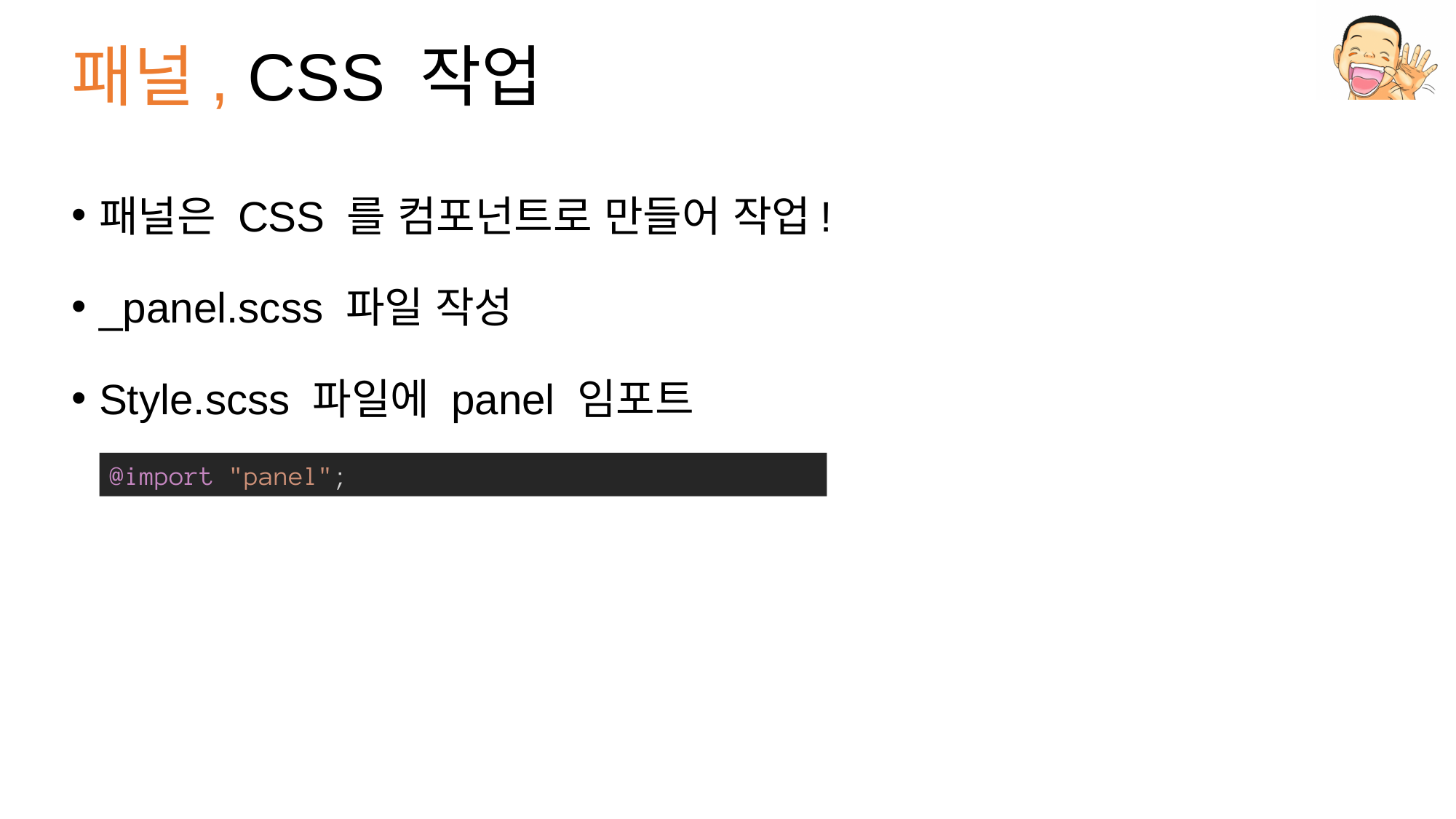

# 패널, CSS 작업
패널은 CSS 를 컴포넌트로 만들어 작업!
_panel.scss 파일 작성
Style.scss 파일에 panel 임포트

@import "panel";